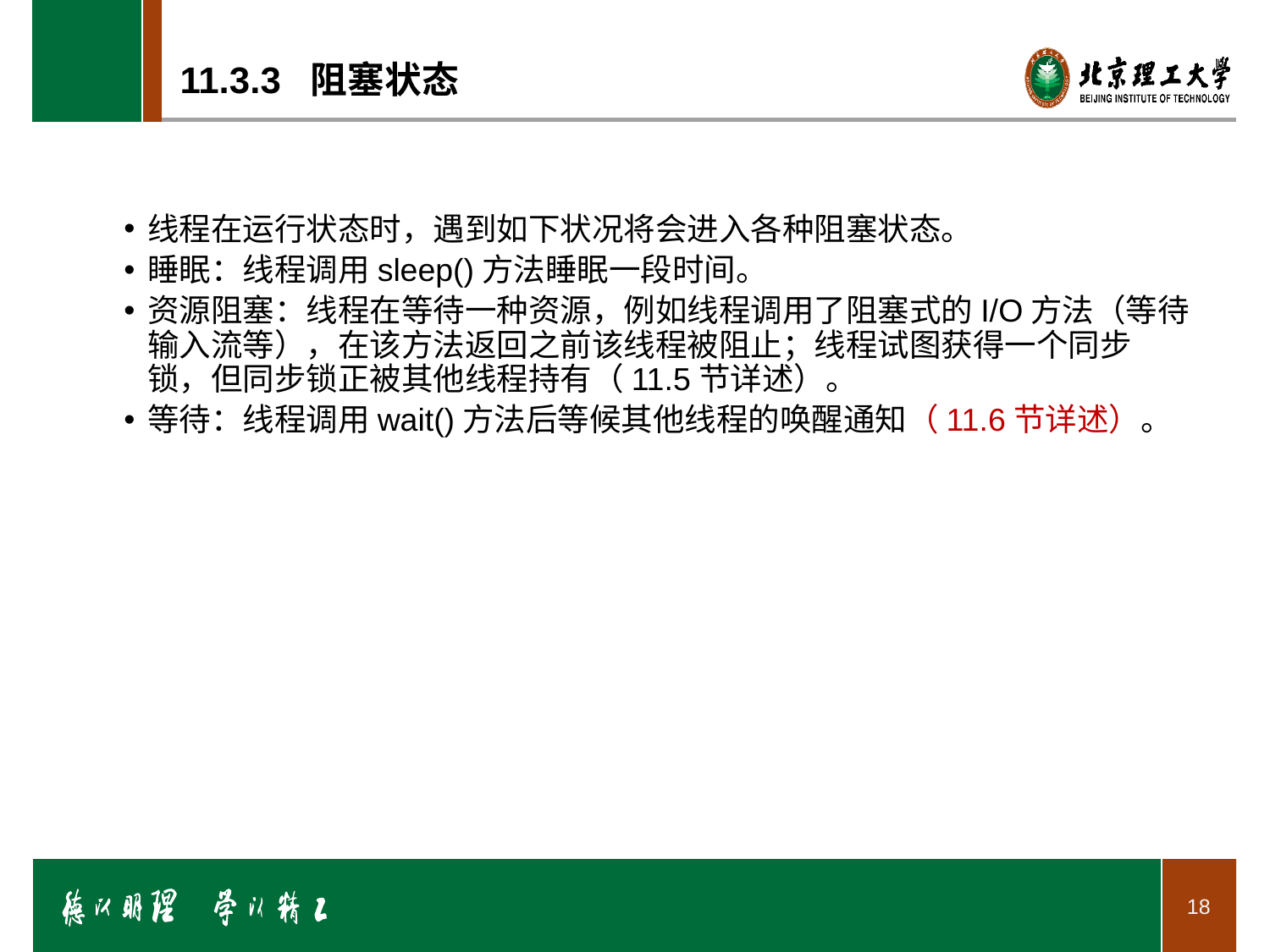

# 11.3.3  阻塞状态
线程在运行状态时，遇到如下状况将会进入各种阻塞状态。
睡眠：线程调用sleep()方法睡眠一段时间。
资源阻塞：线程在等待一种资源，例如线程调用了阻塞式的I/O方法（等待输入流等），在该方法返回之前该线程被阻止；线程试图获得一个同步锁，但同步锁正被其他线程持有（11.5节详述）。
等待：线程调用wait()方法后等候其他线程的唤醒通知（11.6节详述）。